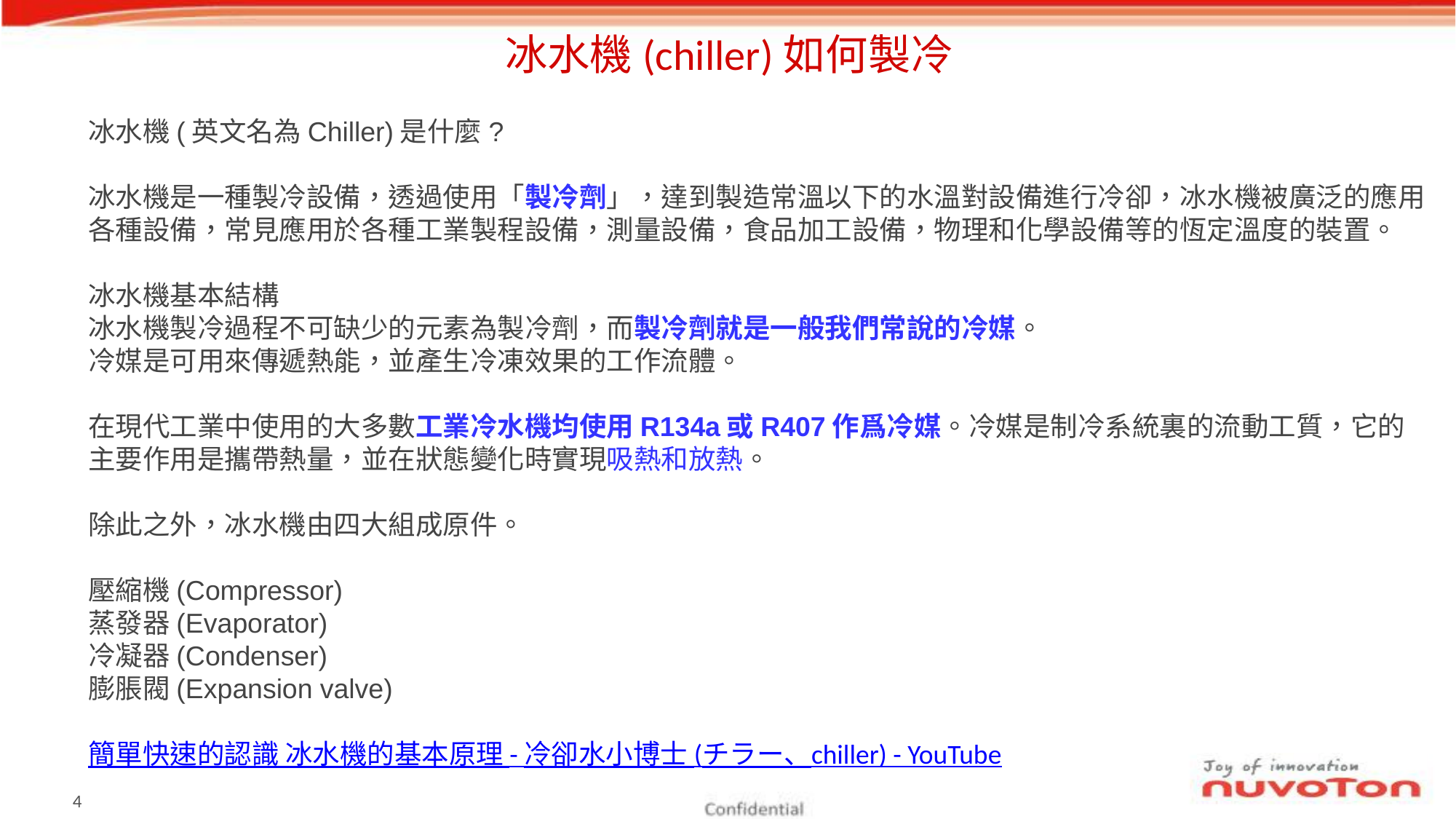

# 冰水機(chiller)如何製冷
冰水機(英文名為Chiller)是什麼?

冰水機是一種製冷設備，透過使用「製冷劑」，達到製造常溫以下的水溫對設備進行冷卻，冰水機被廣泛的應用各種設備，常見應用於各種工業製程設備，測量設備，食品加工設備，物理和化學設備等的恆定溫度的裝置。

冰水機基本結構
冰水機製冷過程不可缺少的元素為製冷劑，而製冷劑就是一般我們常說的冷媒。
冷媒是可用來傳遞熱能，並產生冷凍效果的工作流體。

在現代工業中使用的大多數工業冷水機均使用R134a或R407作爲冷媒。冷媒是制冷系統裏的流動工質，它的主要作用是攜帶熱量，並在狀態變化時實現吸熱和放熱。

除此之外，冰水機由四大組成原件。

壓縮機(Compressor)
蒸發器(Evaporator)
冷凝器(Condenser)
膨脹閥(Expansion valve)

簡單快速的認識 冰水機的基本原理 - 冷卻水小博士 (チラー、chiller) - YouTube
4